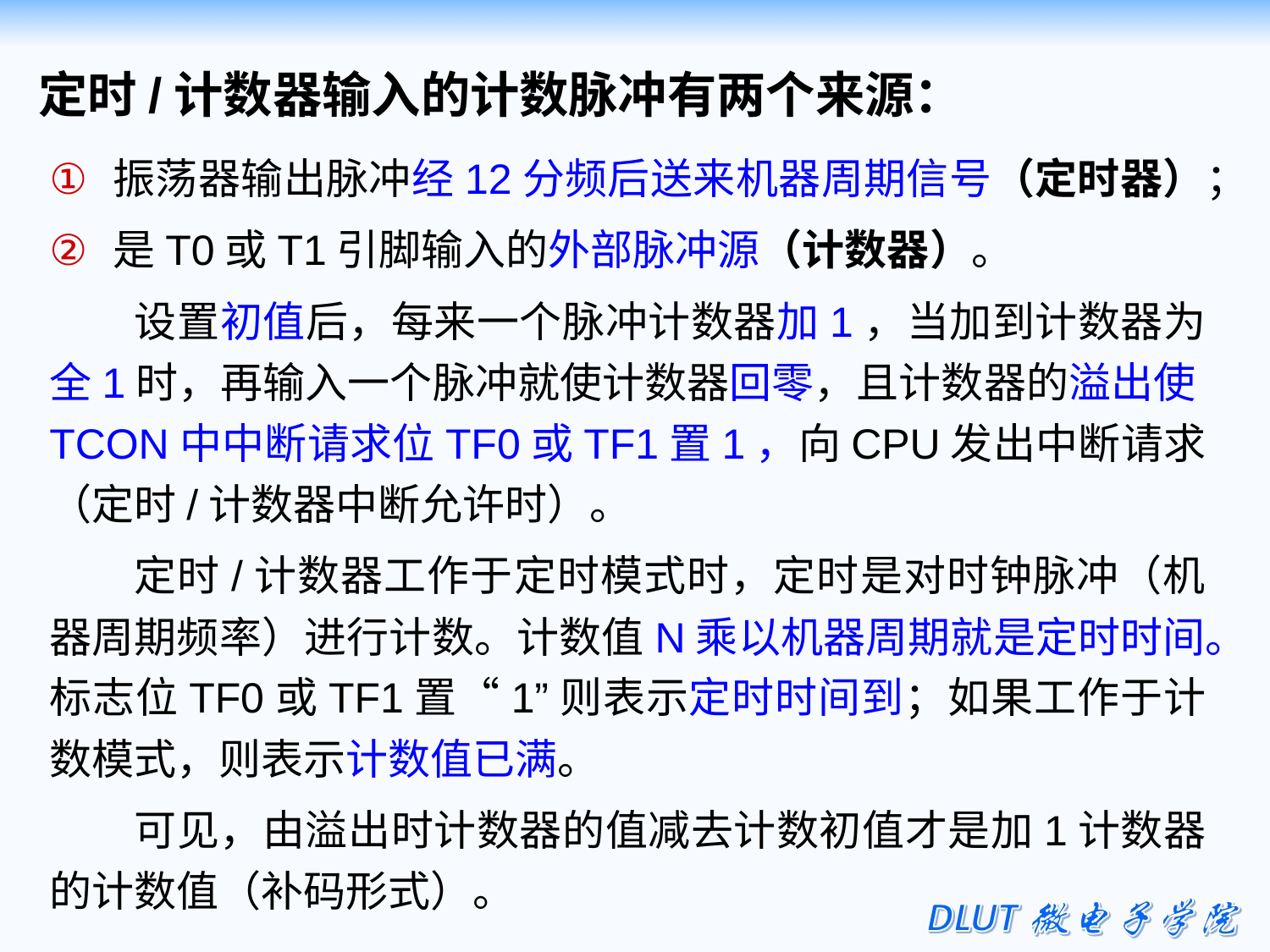

定时/计数器输入的计数脉冲有两个来源：
振荡器输出脉冲经12分频后送来机器周期信号（定时器）；
是T0或T1引脚输入的外部脉冲源（计数器）。
设置初值后，每来一个脉冲计数器加1，当加到计数器为全1时，再输入一个脉冲就使计数器回零，且计数器的溢出使TCON中中断请求位TF0或TF1置1，向CPU发出中断请求（定时/计数器中断允许时）。
定时/计数器工作于定时模式时，定时是对时钟脉冲（机器周期频率）进行计数。计数值N乘以机器周期就是定时时间。标志位TF0或TF1置“1”则表示定时时间到；如果工作于计数模式，则表示计数值已满。
可见，由溢出时计数器的值减去计数初值才是加1计数器的计数值（补码形式）。